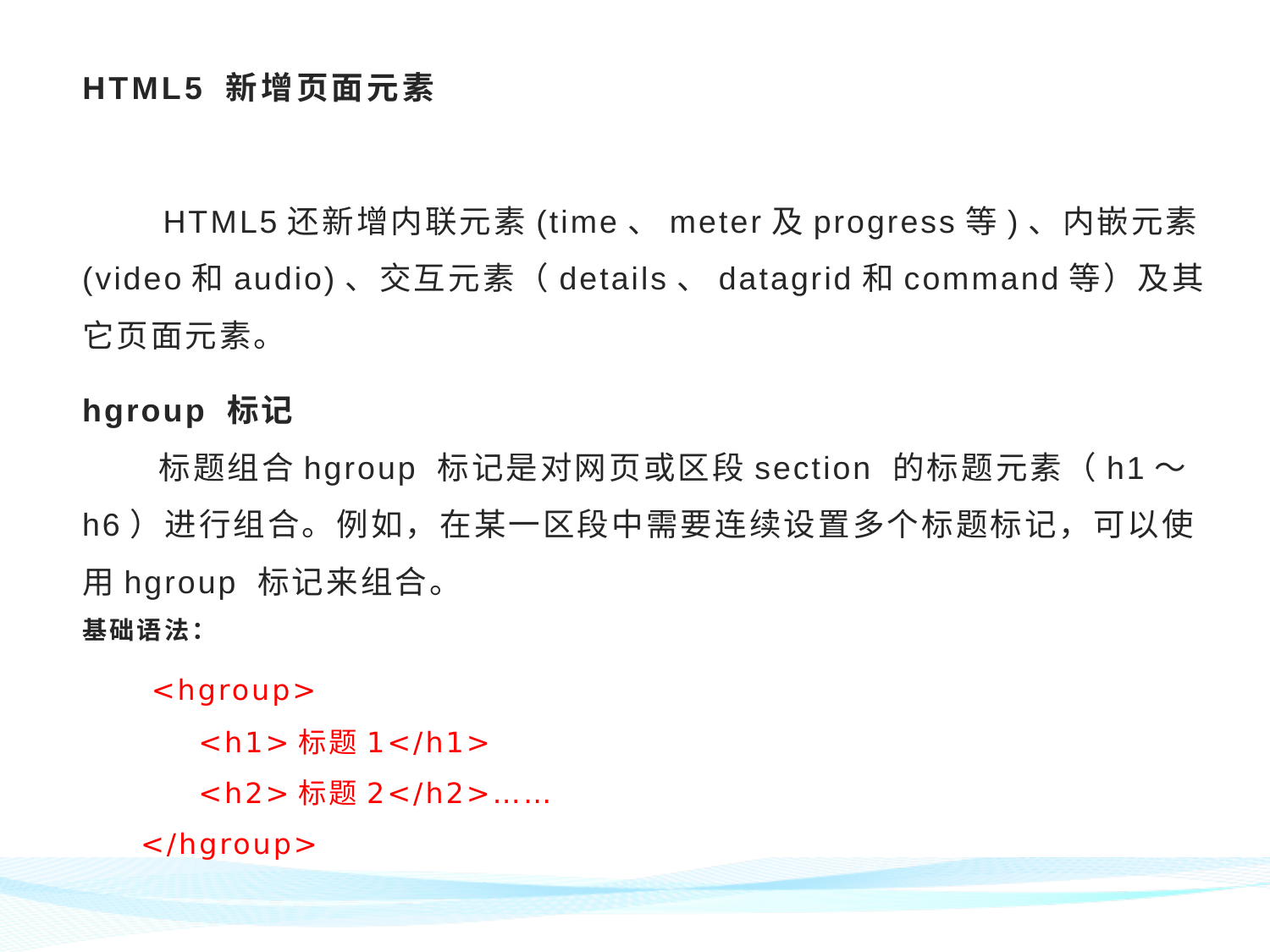

# HTML5 新增页面元素
       HTML5还新增内联元素(time、meter及progress等)、内嵌元素(video和audio)、交互元素（details、datagrid和command等）及其它页面元素。
hgroup 标记
       标题组合hgroup 标记是对网页或区段section 的标题元素（h1～h6）进行组合。例如，在某一区段中需要连续设置多个标题标记，可以使用hgroup 标记来组合。
基础语法：
     <hgroup>
	        <h1>标题1</h1>
	        <h2>标题2</h2>……
	   </hgroup>